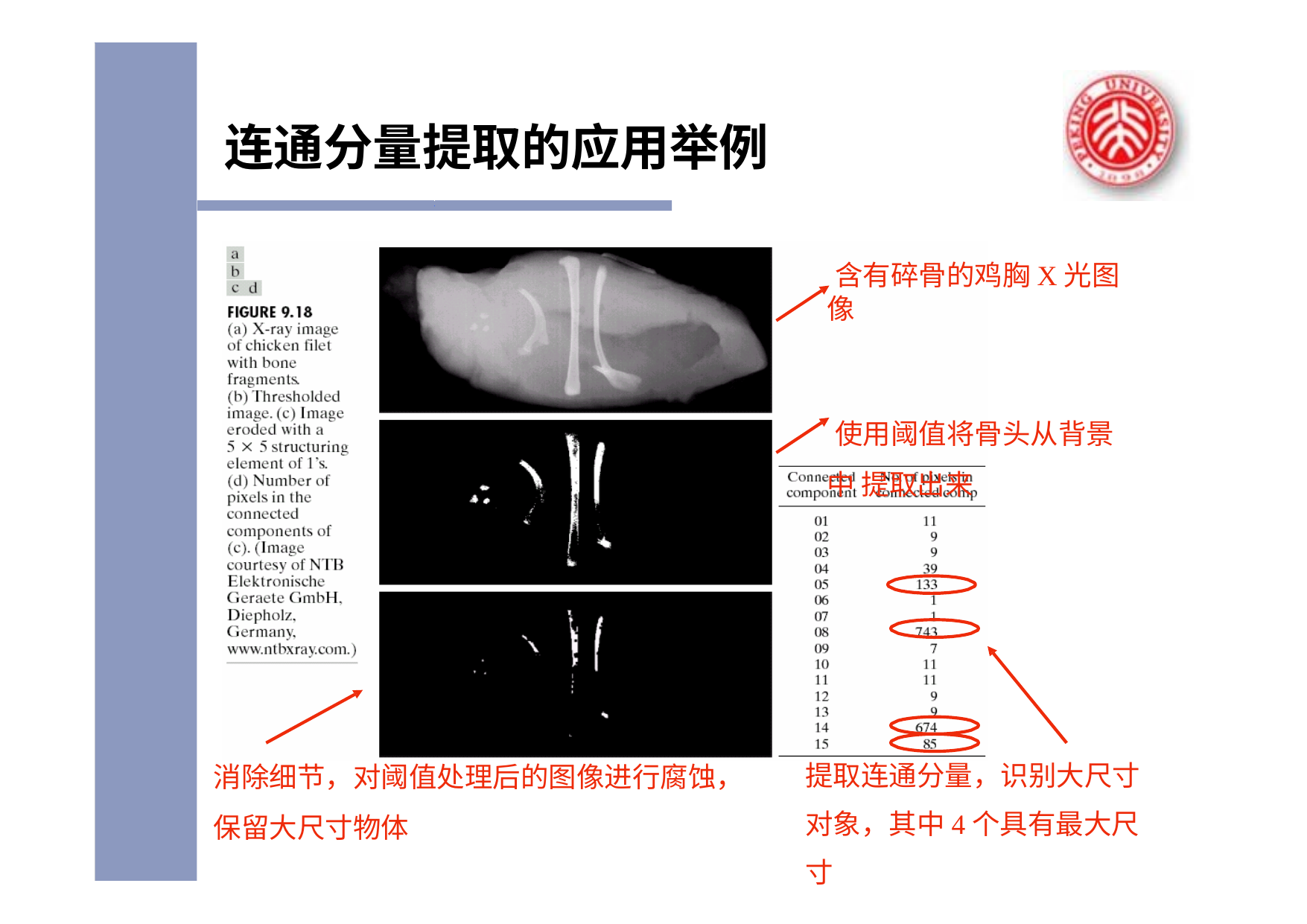

# 连通分量提取的应用举例

含有碎骨的鸡胸X光图像

使用阈值将骨头从背景中 提取出来

消除细节，对阈值处理后的图像进行腐蚀， 保留大尺寸物体
提取连通分量，识别大尺寸 对象，其中4个具有最大尺寸